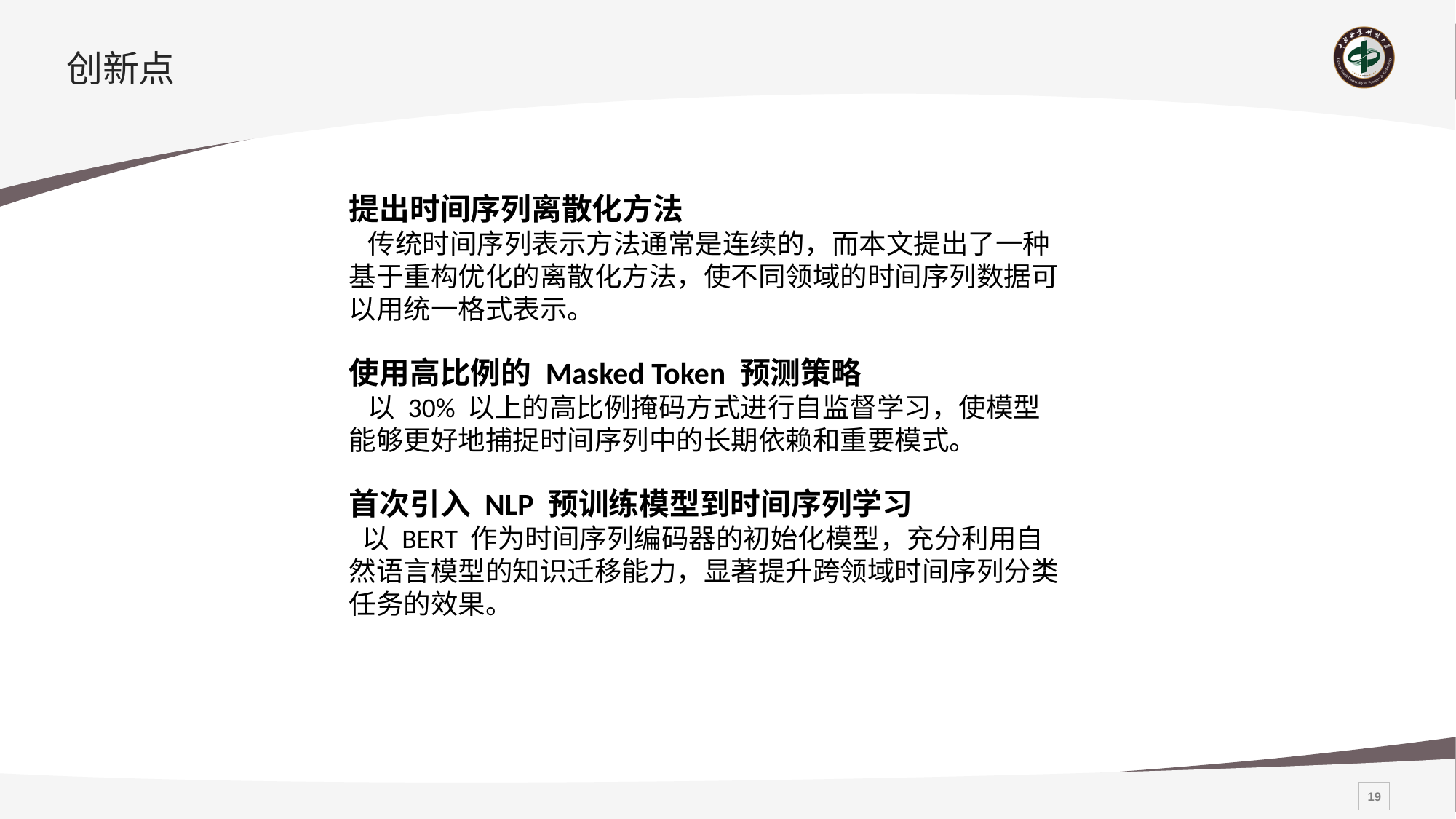

# 创新点
提出时间序列离散化方法
  传统时间序列表示方法通常是连续的，而本文提出了一种基于重构优化的离散化方法，使不同领域的时间序列数据可以用统一格式表示。

使用高比例的 Masked Token 预测策略
  以 30% 以上的高比例掩码方式进行自监督学习，使模型能够更好地捕捉时间序列中的长期依赖和重要模式。

首次引入 NLP 预训练模型到时间序列学习
 以 BERT 作为时间序列编码器的初始化模型，充分利用自然语言模型的知识迁移能力，显著提升跨领域时间序列分类任务的效果。